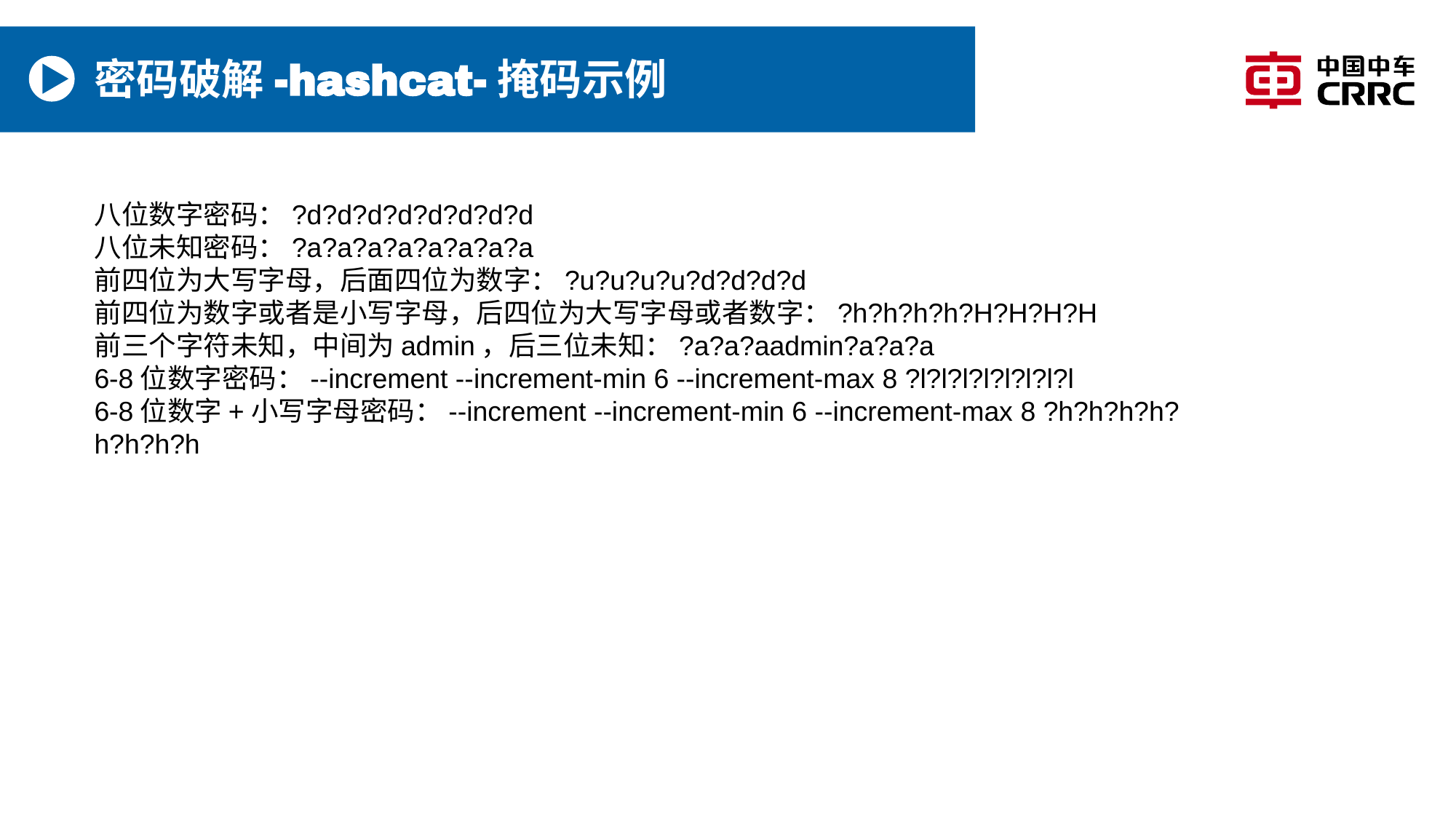

# 密码破解-hashcat-掩码示例
八位数字密码：?d?d?d?d?d?d?d?d
八位未知密码：?a?a?a?a?a?a?a?a
前四位为大写字母，后面四位为数字：?u?u?u?u?d?d?d?d
前四位为数字或者是小写字母，后四位为大写字母或者数字：?h?h?h?h?H?H?H?H
前三个字符未知，中间为admin，后三位未知：?a?a?aadmin?a?a?a
6-8位数字密码：--increment --increment-min 6 --increment-max 8 ?l?l?l?l?l?l?l?l
6-8位数字+小写字母密码：--increment --increment-min 6 --increment-max 8 ?h?h?h?h?h?h?h?h
48